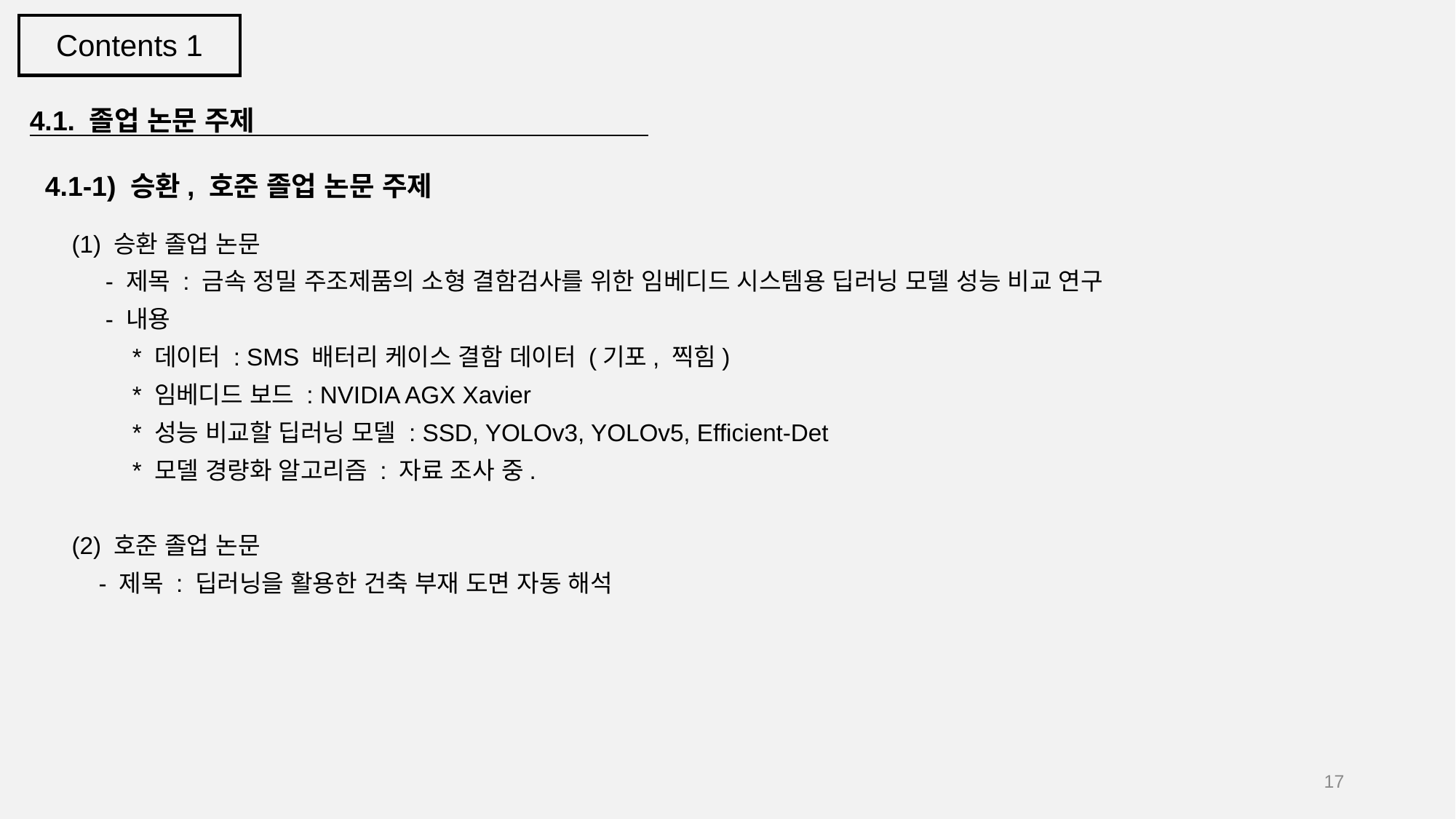

Contents 1
4.1. 졸업 논문 주제
  4.1-1) 승환, 호준 졸업 논문 주제
(1) 승환 졸업 논문
     - 제목 : 금속 정밀 주조제품의 소형 결함검사를 위한 임베디드 시스템용 딥러닝 모델 성능 비교 연구
     - 내용
         * 데이터 : SMS 배터리 케이스 결함 데이터 (기포, 찍힘)
         * 임베디드 보드 : NVIDIA AGX Xavier
         * 성능 비교할 딥러닝 모델 : SSD, YOLOv3, YOLOv5, Efficient-Det
         * 모델 경량화 알고리즘 : 자료 조사 중.

(2) 호준 졸업 논문
    - 제목 : 딥러닝을 활용한 건축 부재 도면 자동 해석
17